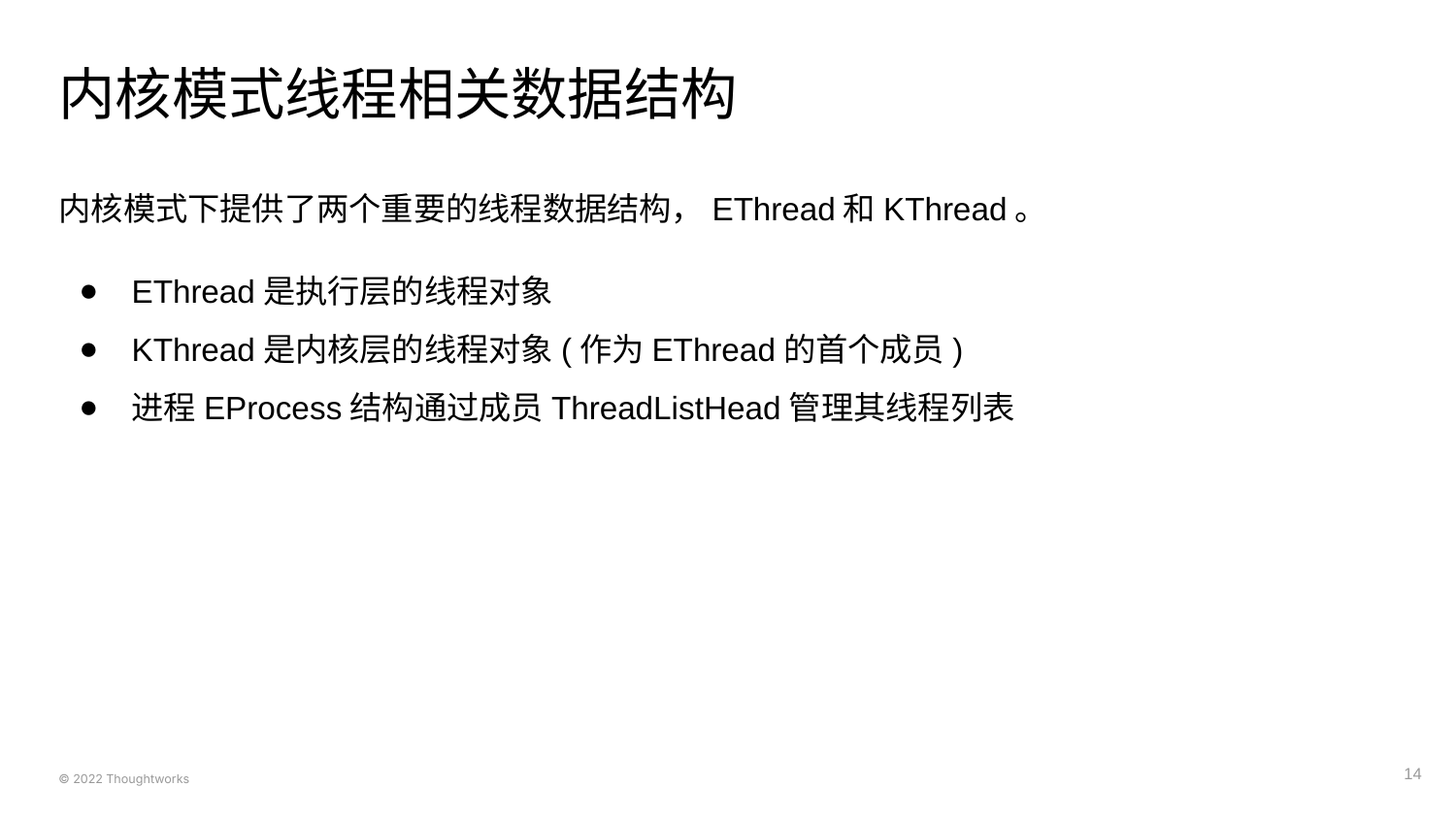

# 内核模式线程相关数据结构

内核模式下提供了两个重要的线程数据结构，EThread和KThread。
EThread是执行层的线程对象
KThread是内核层的线程对象(作为EThread的首个成员)
进程EProcess结构通过成员ThreadListHead管理其线程列表

14